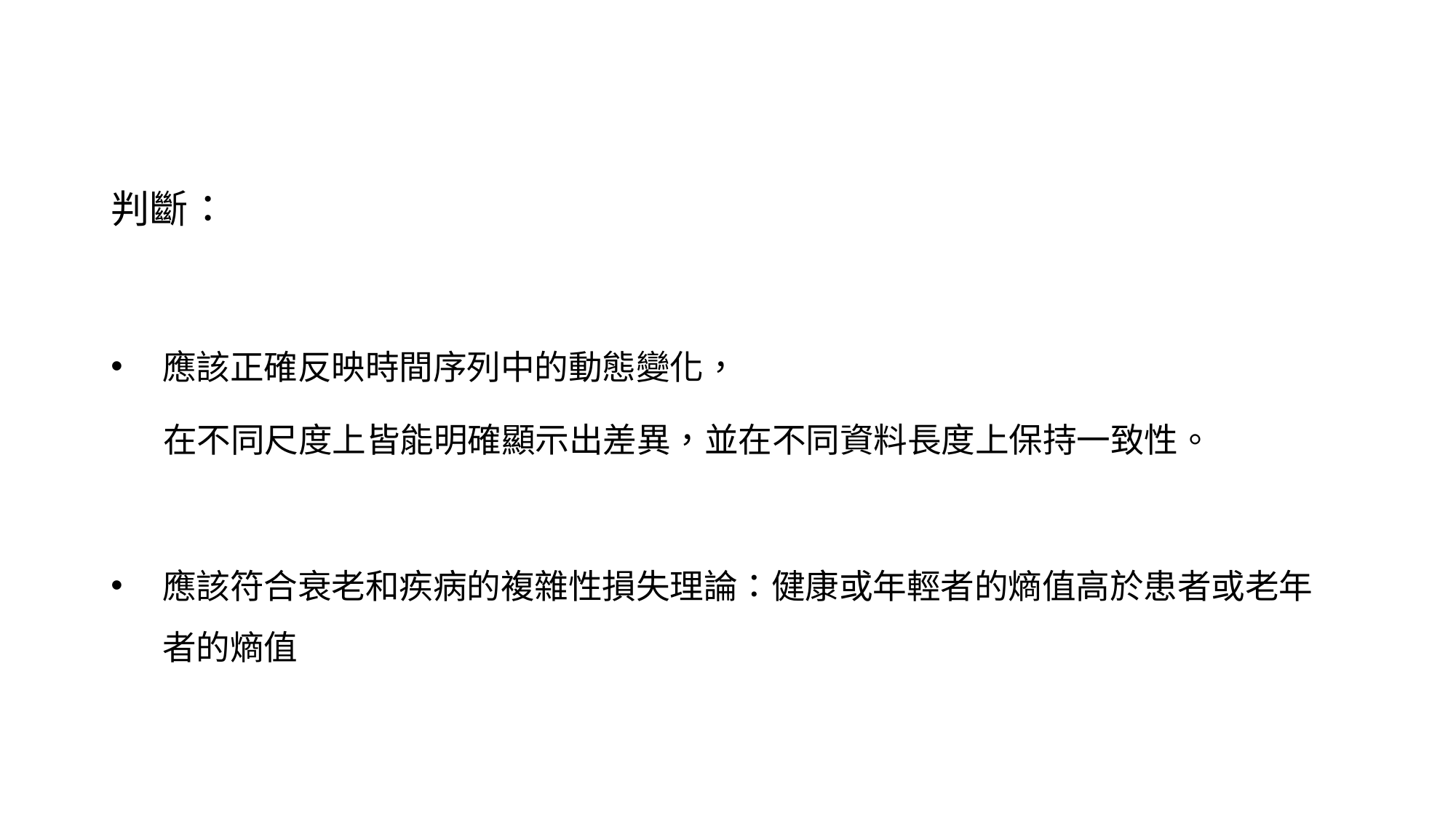

判斷：

應該正確反映時間序列中的動態變化，
      在不同尺度上皆能明確顯示出差異，並在不同資料長度上保持一致性。

應該符合衰老和疾病的複雜性損失理論：健康或年輕者的熵值高於患者或老年者的熵值